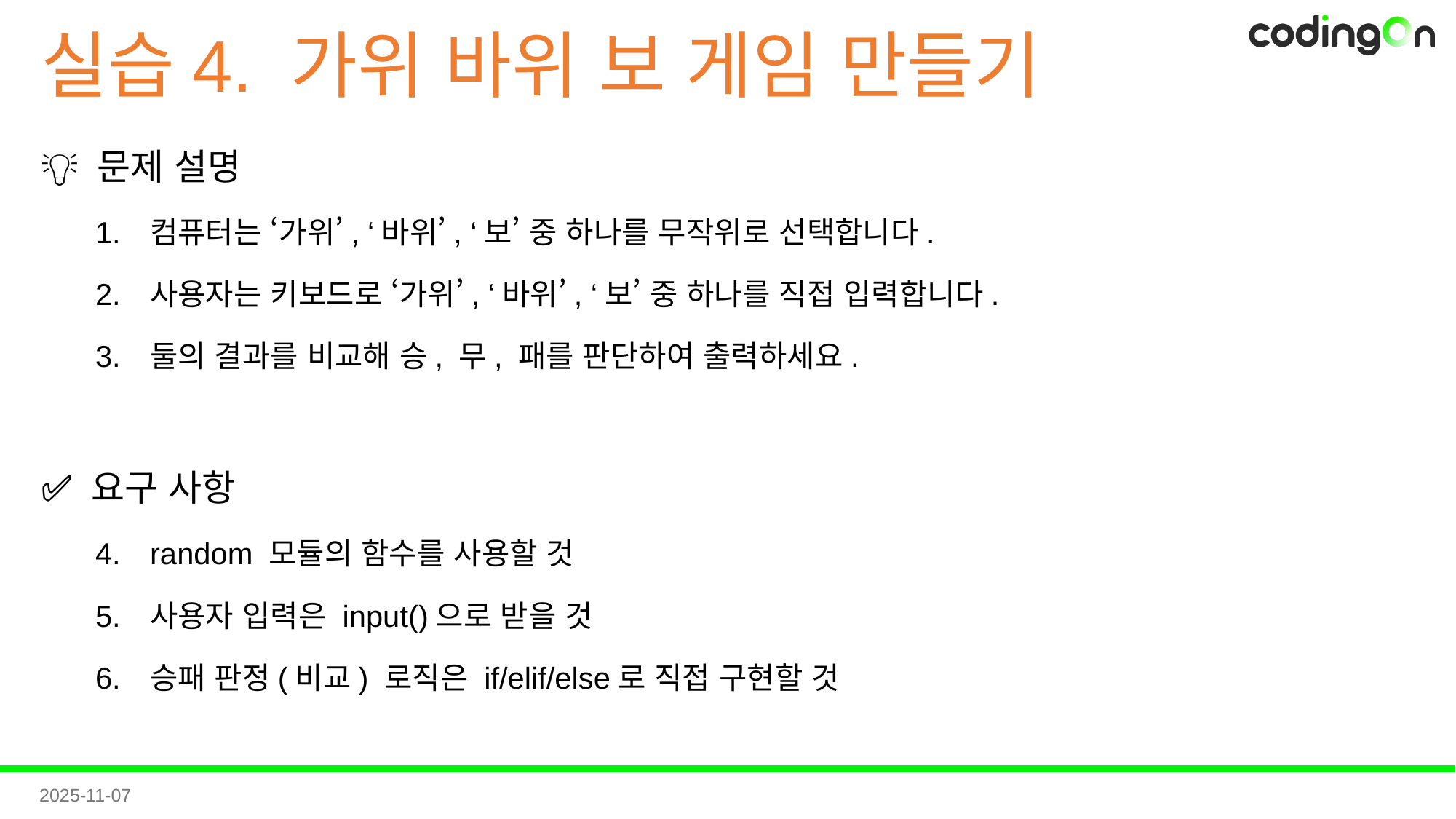

# 실습4. 가위 바위 보 게임 만들기
💡 문제 설명
컴퓨터는 ‘가위’, ‘바위’, ‘보’ 중 하나를 무작위로 선택합니다.
사용자는 키보드로 ‘가위’, ‘바위’, ‘보’ 중 하나를 직접 입력합니다.
둘의 결과를 비교해 승, 무, 패를 판단하여 출력하세요.

✅ 요구 사항
random 모듈의 함수를 사용할 것
사용자 입력은 input()으로 받을 것
승패 판정(비교) 로직은 if/elif/else로 직접 구현할 것
2025-11-07